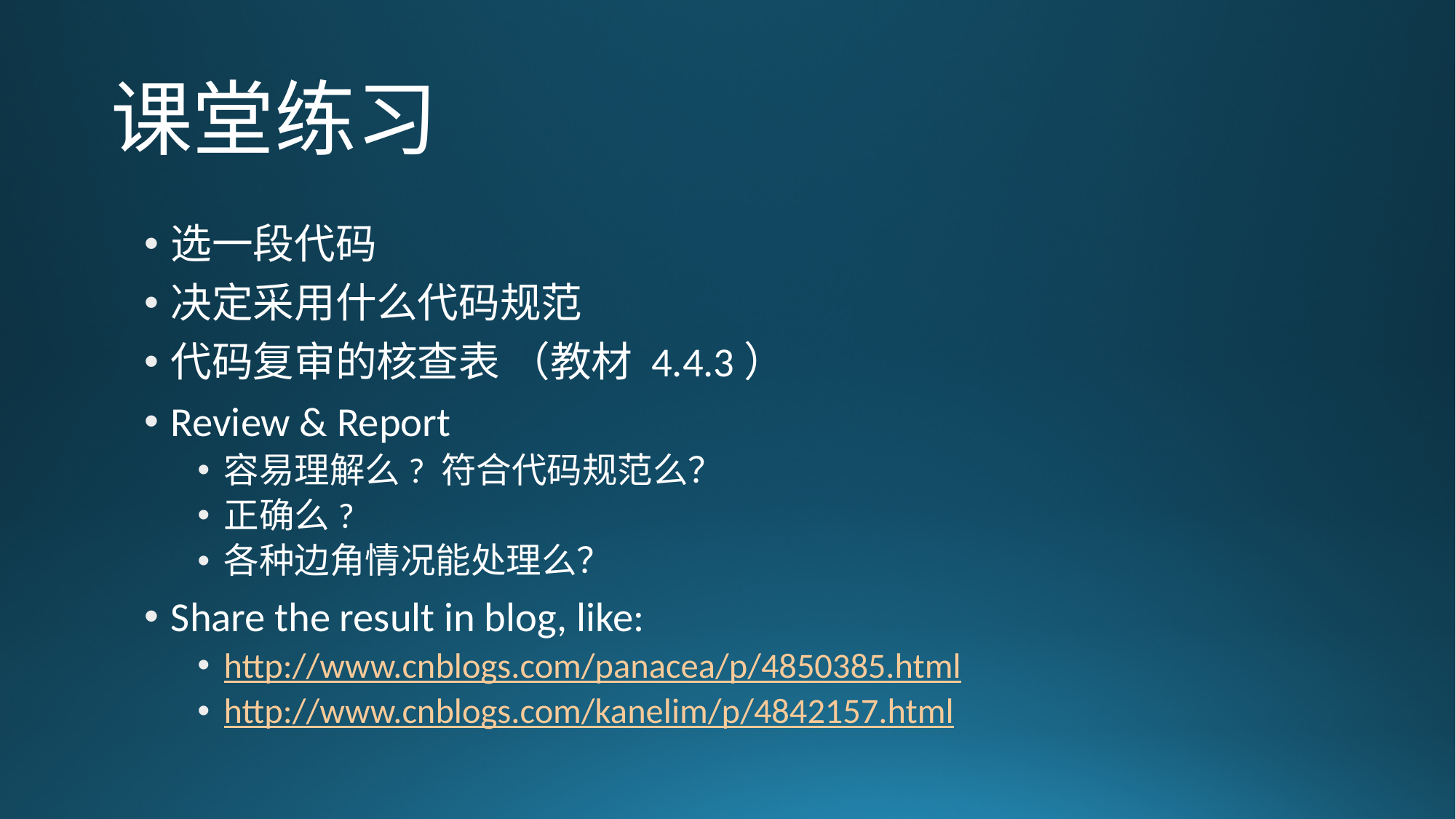

# 课堂练习
选一段代码
决定采用什么代码规范
代码复审的核查表 （教材 4.4.3）
Review & Report
容易理解么? 符合代码规范么？
正确么?
各种边角情况能处理么？
Share the result in blog, like:
http://www.cnblogs.com/panacea/p/4850385.html
http://www.cnblogs.com/kanelim/p/4842157.html